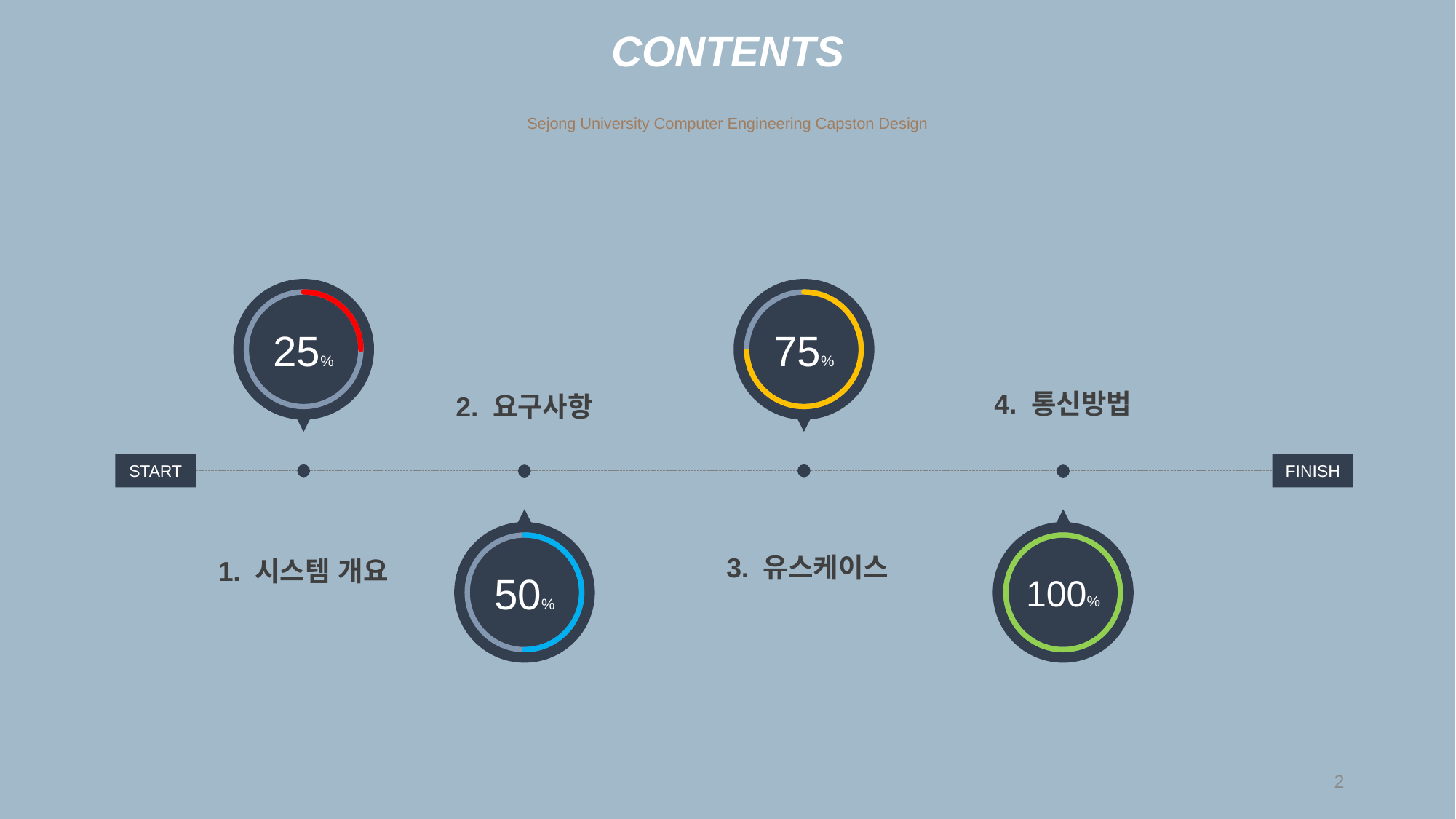

CONTENTS
Sejong University Computer Engineering Capston Design
25%

75%

4. 통신방법
2. 요구사항
FINISH
START

50%

100%

3. 유스케이스
1. 시스템 개요
2